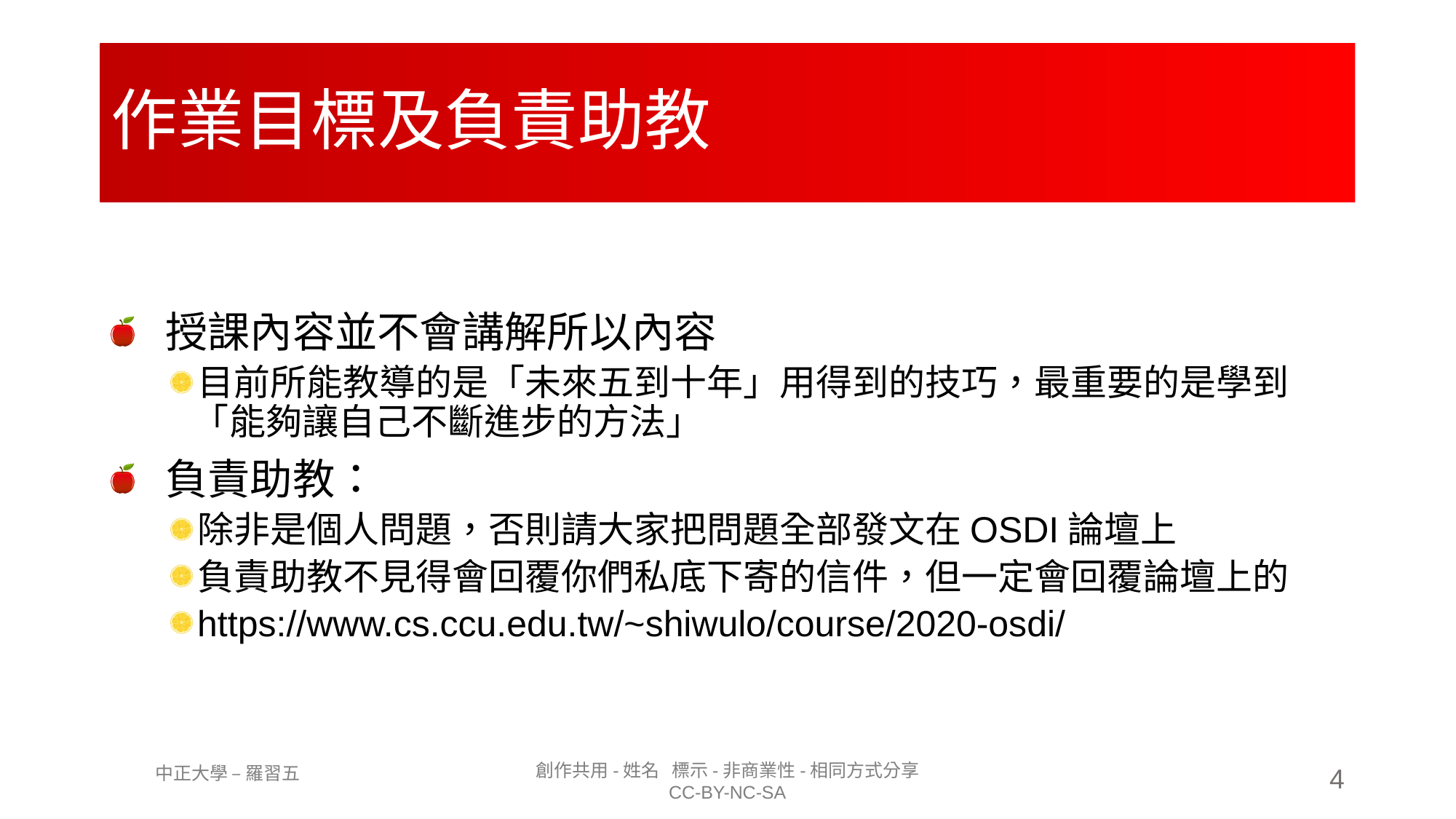

# 作業目標及負責助教
授課內容並不會講解所以內容
目前所能教導的是「未來五到十年」用得到的技巧，最重要的是學到「能夠讓自己不斷進步的方法」
負責助教：
除非是個人問題，否則請大家把問題全部發文在OSDI論壇上
負責助教不見得會回覆你們私底下寄的信件，但一定會回覆論壇上的
https://www.cs.ccu.edu.tw/~shiwulo/course/2020-osdi/